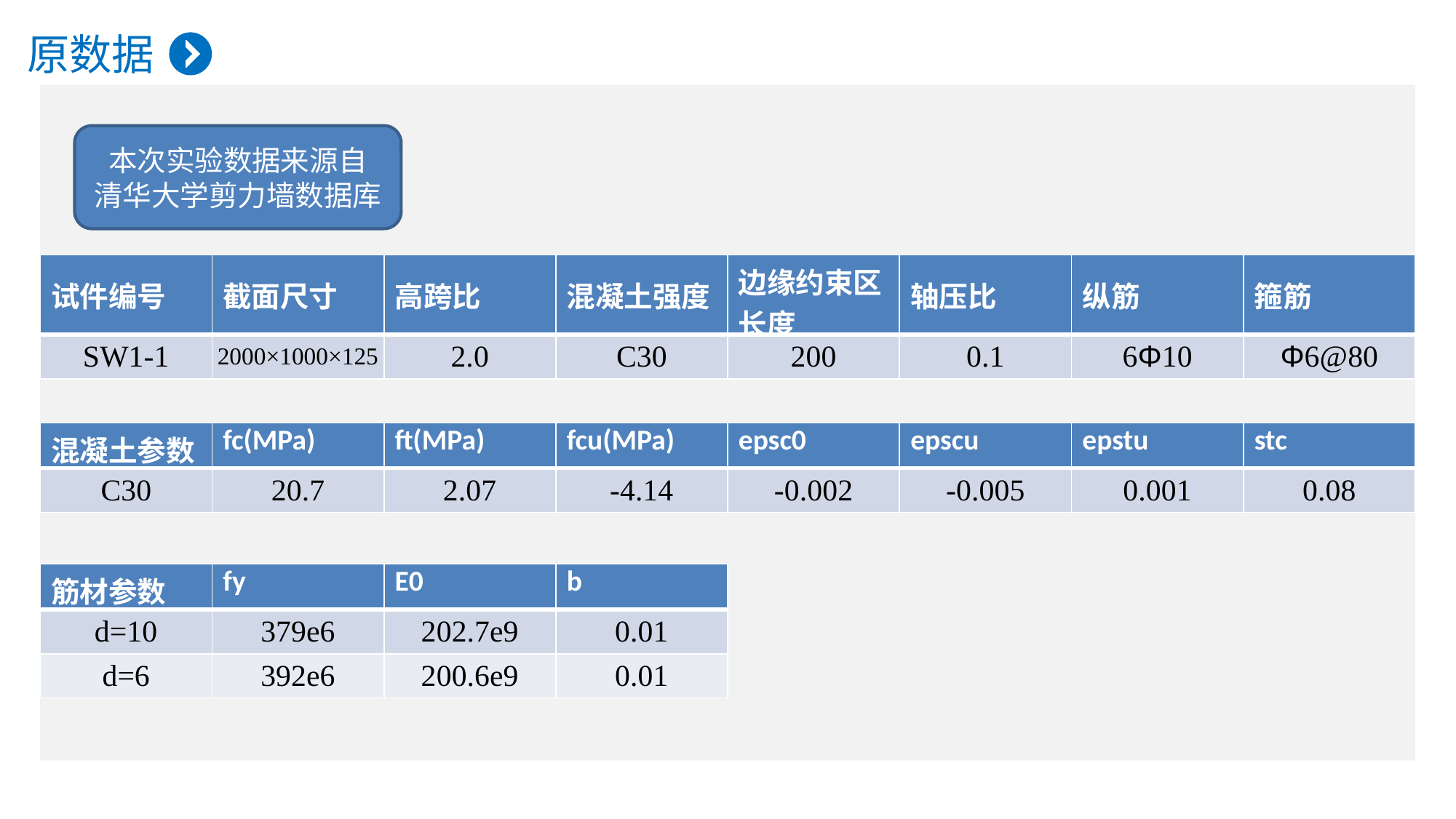

原数据

本次实验数据来源自
清华大学剪力墙数据库
| 试件编号 | 截面尺寸 | 高跨比 | 混凝土强度 | 边缘约束区长度 | 轴压比 | 纵筋 | 箍筋 |
| --- | --- | --- | --- | --- | --- | --- | --- |
| SW1-1 | 2000×1000×125 | 2.0 | C30 | 200 | 0.1 | 6Φ10 | Φ6@80 |
| 混凝土参数 | fc(MPa) | ft(MPa) | fcu(MPa) | epsc0 | epscu | epstu | stc |
| --- | --- | --- | --- | --- | --- | --- | --- |
| C30 | 20.7 | 2.07 | -4.14 | -0.002 | -0.005 | 0.001 | 0.08 |
| 筋材参数 | fy | E0 | b |
| --- | --- | --- | --- |
| d=10 | 379e6 | 202.7e9 | 0.01 |
| d=6 | 392e6 | 200.6e9 | 0.01 |